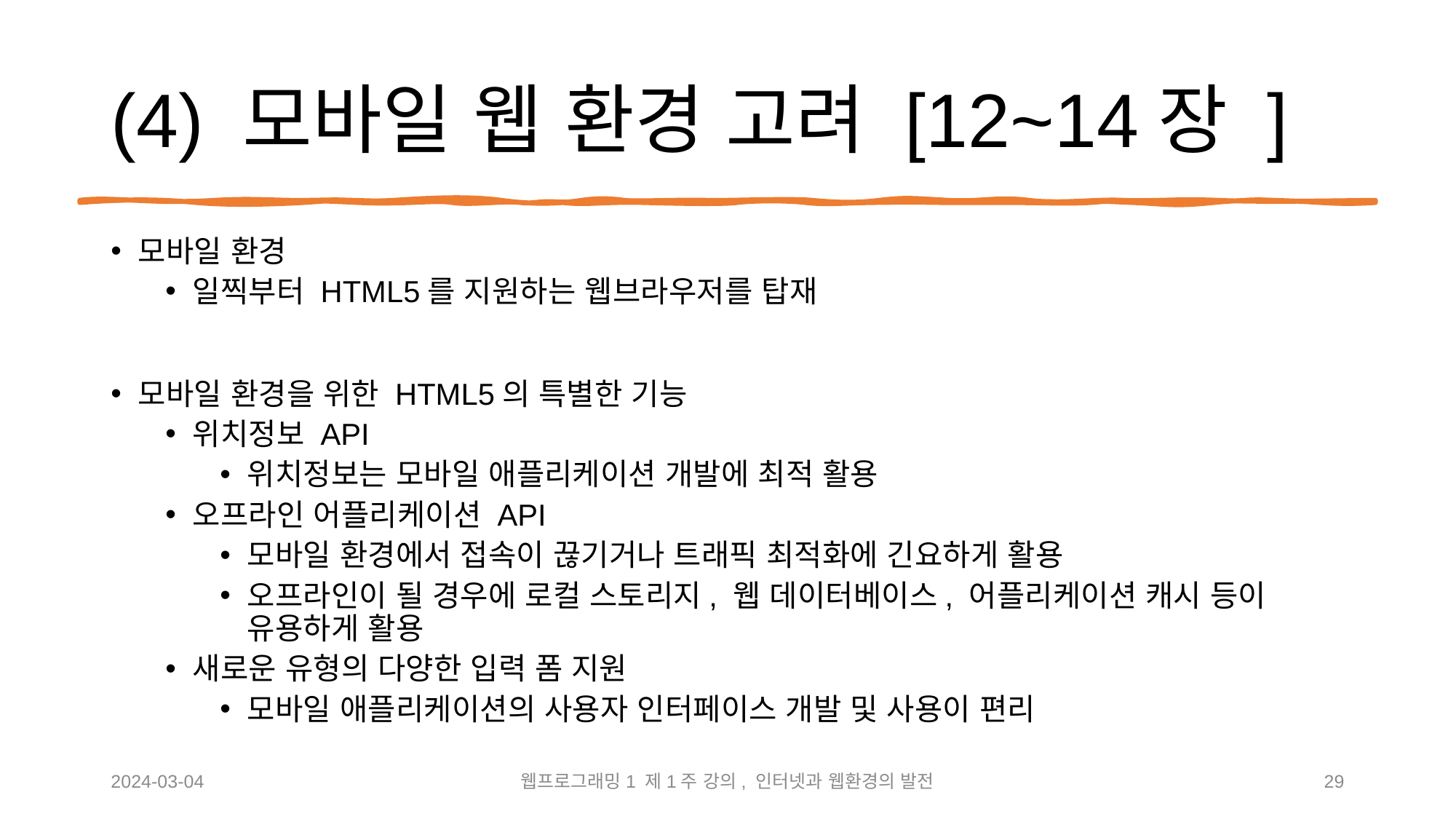

# (4) 모바일 웹 환경 고려 [12~14장 ]

모바일 환경
일찍부터 HTML5를 지원하는 웹브라우저를 탑재

모바일 환경을 위한 HTML5의 특별한 기능
위치정보 API
위치정보는 모바일 애플리케이션 개발에 최적 활용
오프라인 어플리케이션 API
모바일 환경에서 접속이 끊기거나 트래픽 최적화에 긴요하게 활용
오프라인이 될 경우에 로컬 스토리지, 웹 데이터베이스, 어플리케이션 캐시 등이 유용하게 활용
새로운 유형의 다양한 입력 폼 지원
모바일 애플리케이션의 사용자 인터페이스 개발 및 사용이 편리

2024-03-04
웹프로그래밍1 제1주 강의, 인터넷과 웹환경의 발전
29